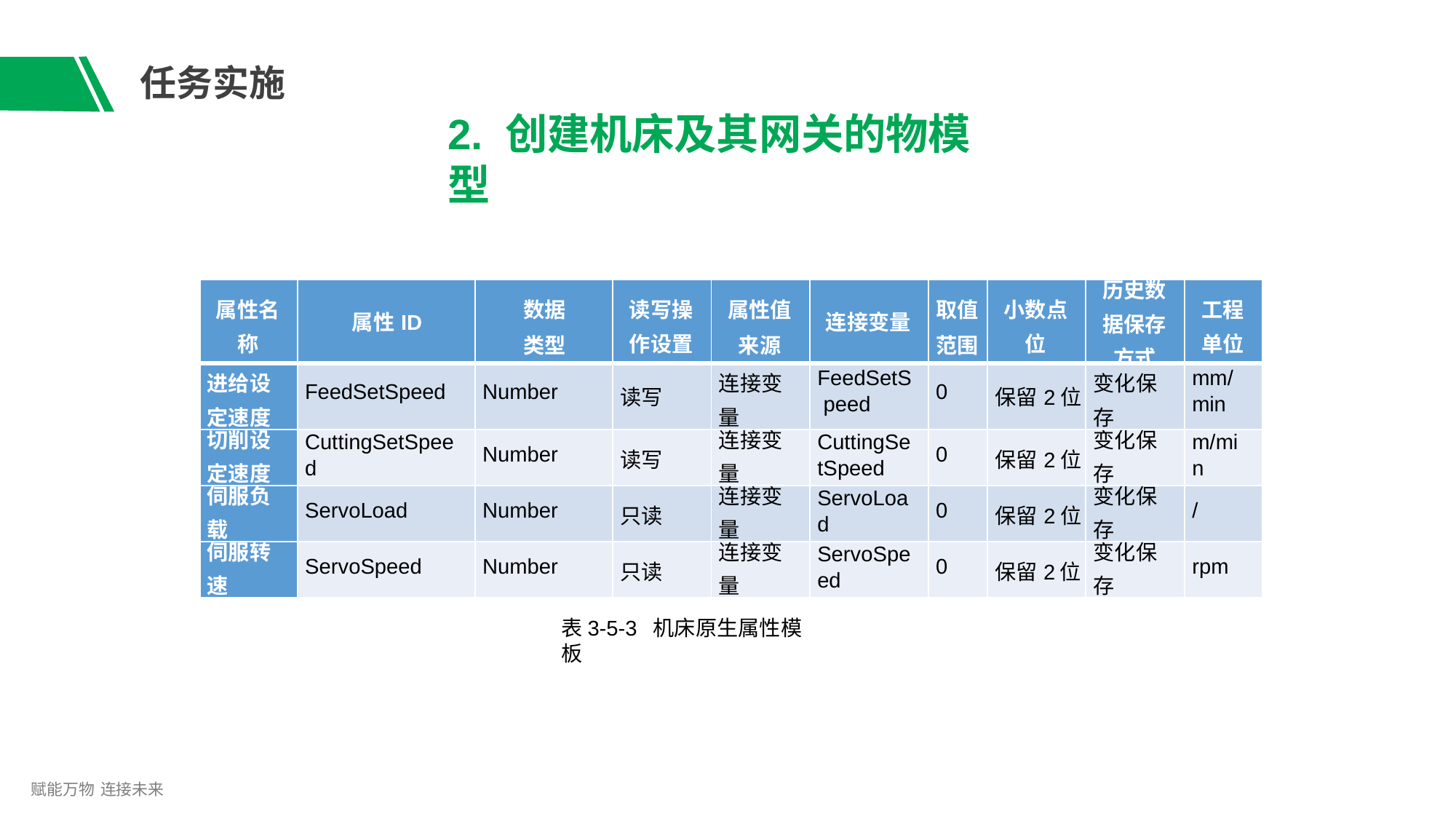

# 任务实施
2. 创建机床及其网关的物模型
| 属性名 称 | 属性ID | 数据 类型 | 读写操 作设置 | 属性值 来源 | 连接变量 | 取值 范围 | 小数点 位 | 历史数 据保存 方式 | 工程 单位 |
| --- | --- | --- | --- | --- | --- | --- | --- | --- | --- |
| 进给设 定速度 | FeedSetSpeed | Number | 读写 | 连接变 量 | FeedSetS peed | 0 | 保留2位 | 变化保 存 | mm/ min |
| 切削设 定速度 | CuttingSetSpee d | Number | 读写 | 连接变 量 | CuttingSe tSpeed | 0 | 保留2位 | 变化保 存 | m/mi n |
| 伺服负 载 | ServoLoad | Number | 只读 | 连接变 量 | ServoLoa d | 0 | 保留2位 | 变化保 存 | / |
| 伺服转 速 | ServoSpeed | Number | 只读 | 连接变 量 | ServoSpe ed | 0 | 保留2位 | 变化保 存 | rpm |
表3-5-3 机床原生属性模板
赋能万物 连接未来